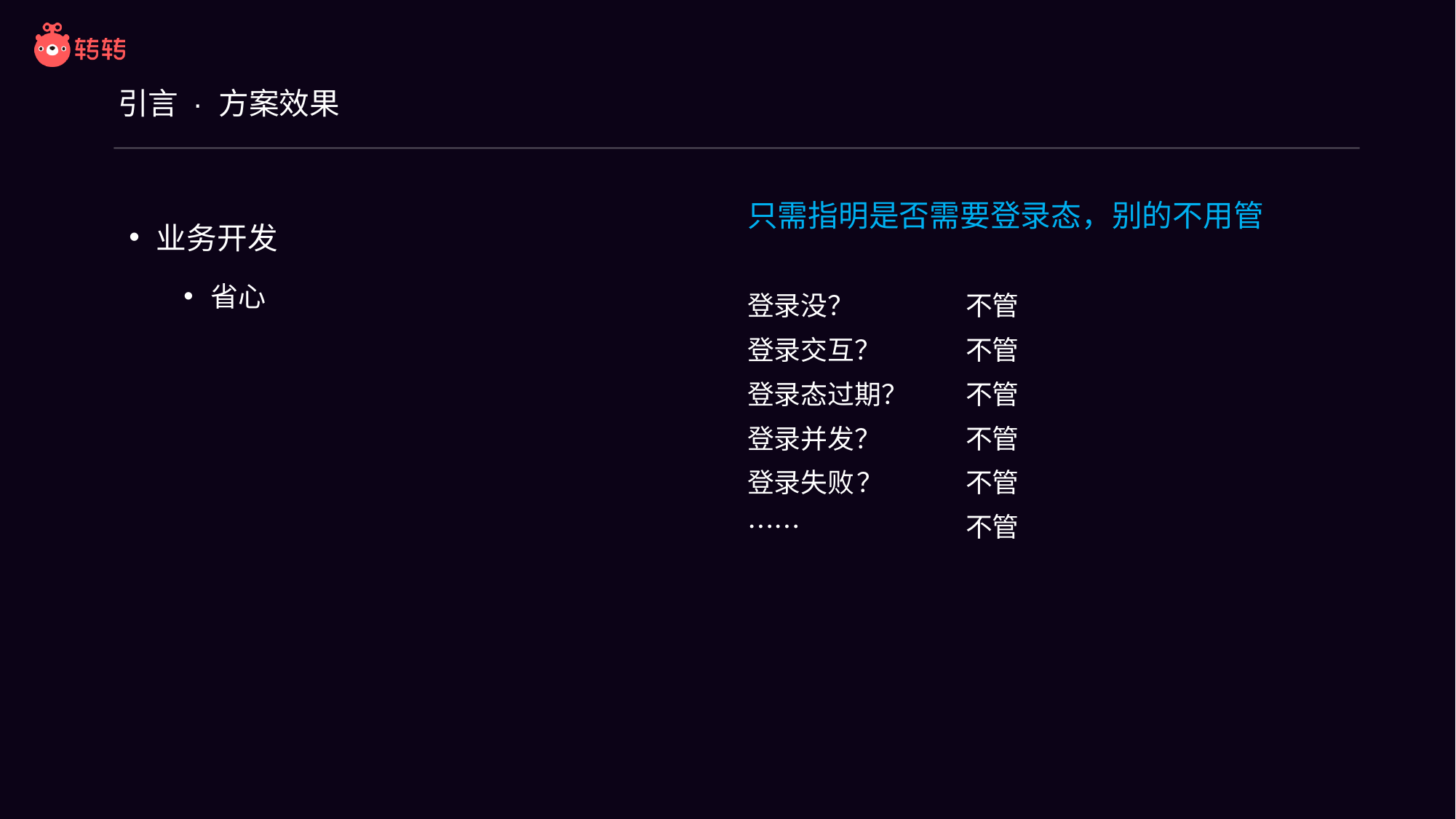

# 引言 · 方案效果
业务开发
省心
只需指明是否需要登录态，别的不用管

登录没？		不管
登录交互？	不管
登录态过期？	不管
登录并发？	不管
登录失败	？	不管
……		不管